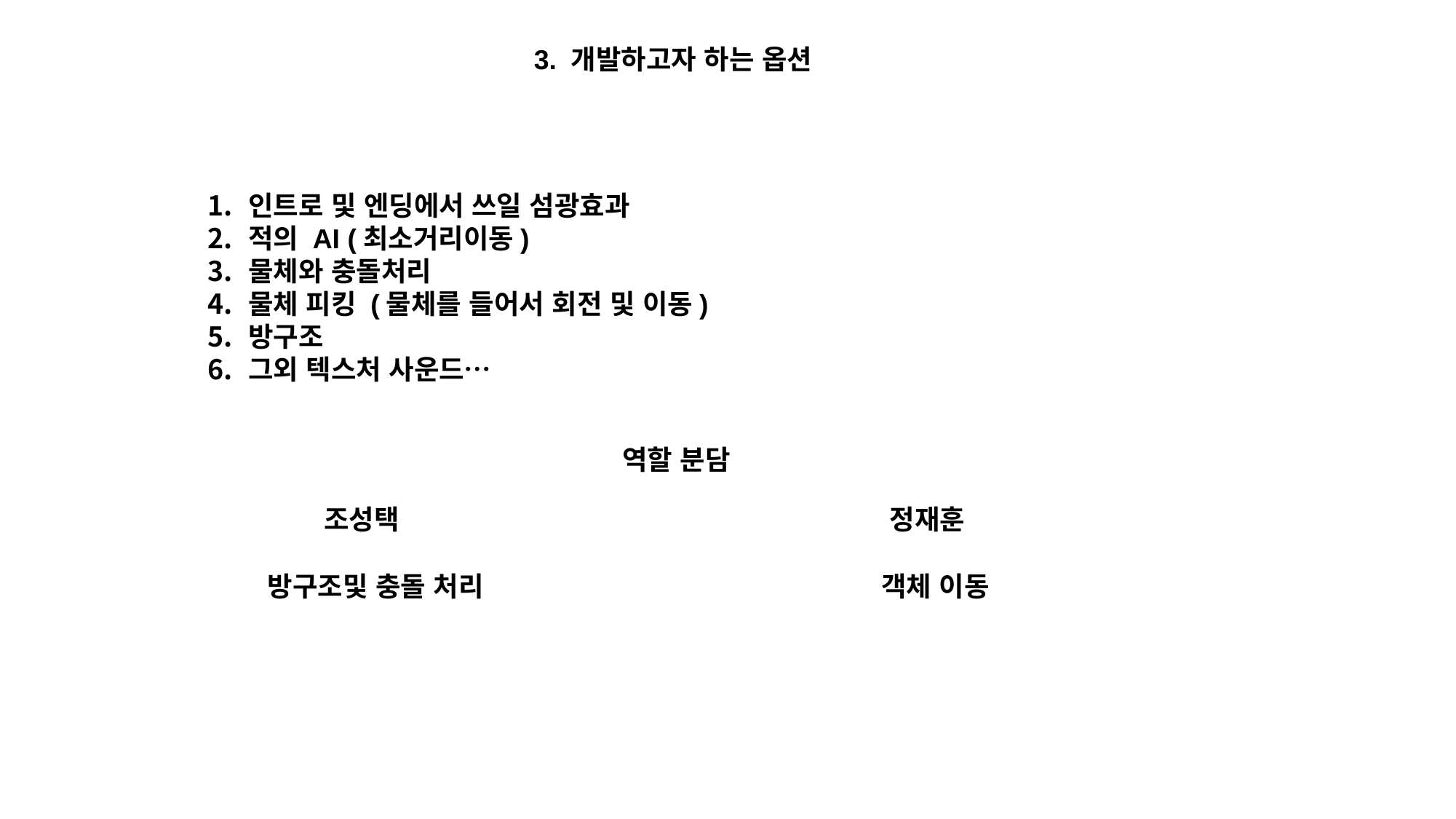

3. 개발하고자 하는 옵션
인트로 및 엔딩에서 쓰일 섬광효과
적의 AI (최소거리이동)
물체와 충돌처리
물체 피킹 (물체를 들어서 회전 및 이동)
방구조
그외 텍스처 사운드…

역할 분담
조성택
정재훈
방구조및 충돌 처리
객체 이동